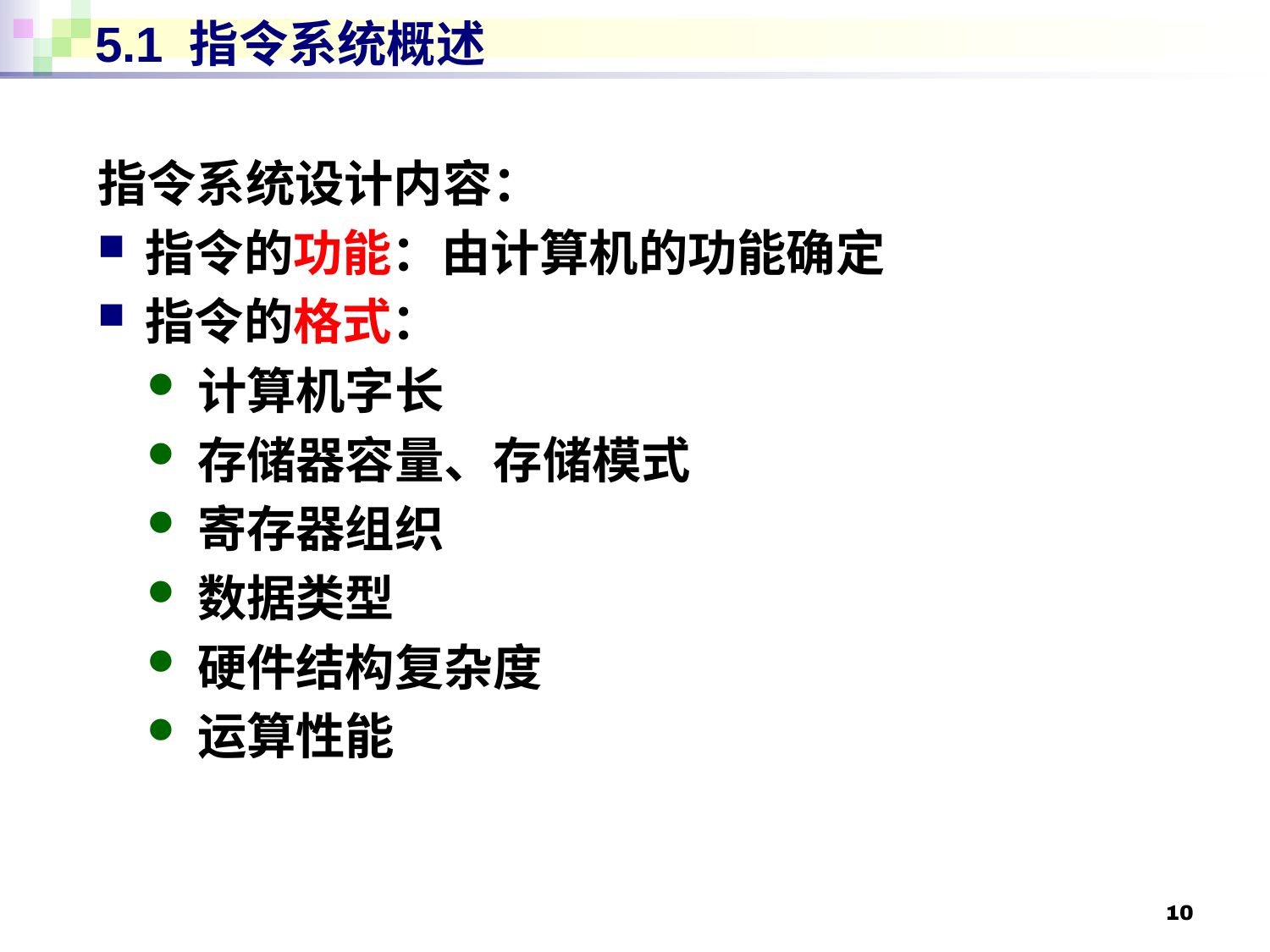

# 5.1 指令系统概述
指令系统设计内容：
指令的功能：由计算机的功能确定
指令的格式：
计算机字长
存储器容量、存储模式
寄存器组织
数据类型
硬件结构复杂度
运算性能
10